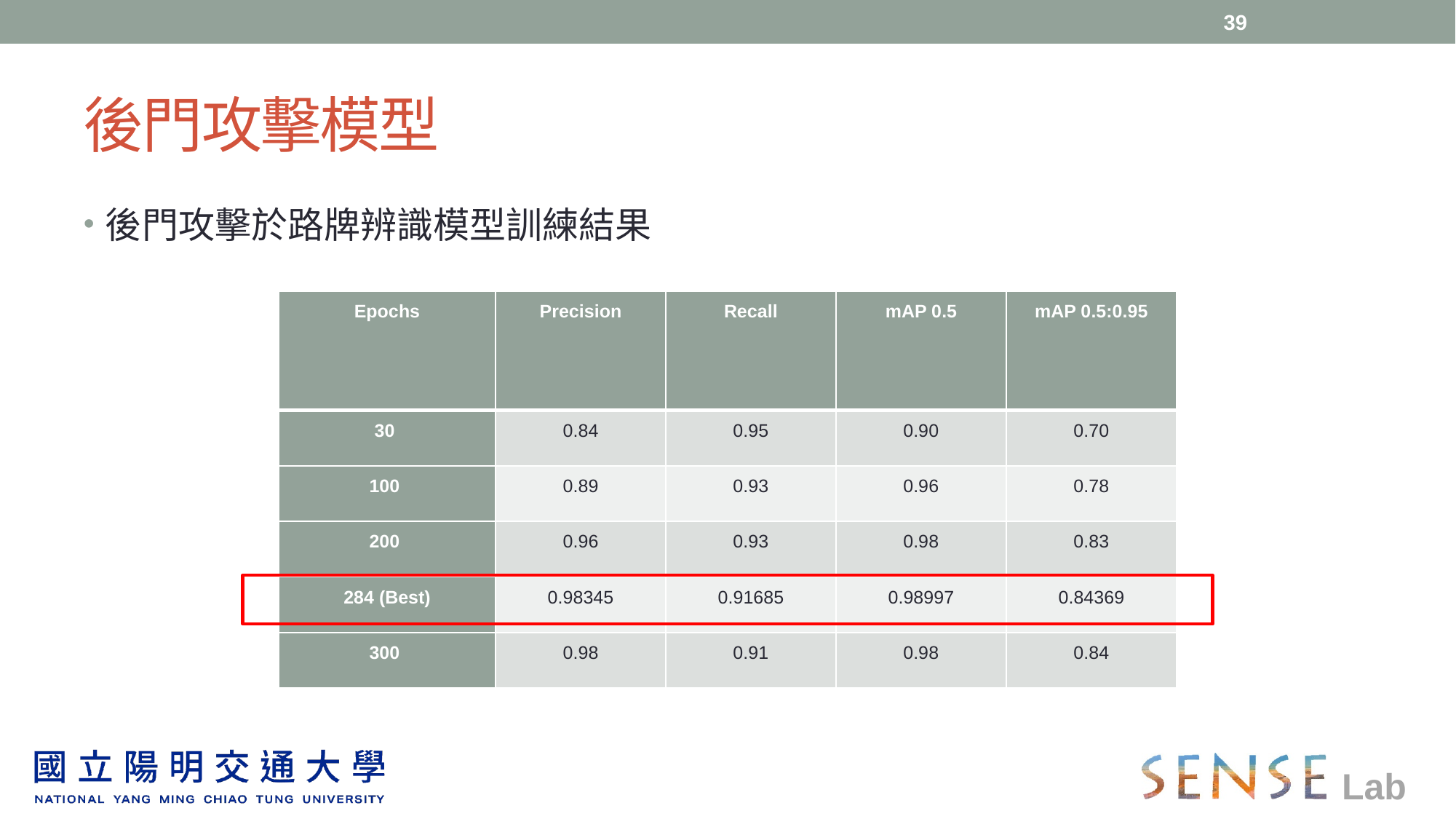

39
# 後門攻擊模型
後門攻擊於路牌辨識模型訓練結果
| Epochs | Precision | Recall | mAP 0.5 | mAP 0.5:0.95 |
| --- | --- | --- | --- | --- |
| 30 | 0.84 | 0.95 | 0.90 | 0.70 |
| 100 | 0.89 | 0.93 | 0.96 | 0.78 |
| 200 | 0.96 | 0.93 | 0.98 | 0.83 |
| 284 (Best) | 0.98345 | 0.91685 | 0.98997 | 0.84369 |
| 300 | 0.98 | 0.91 | 0.98 | 0.84 |